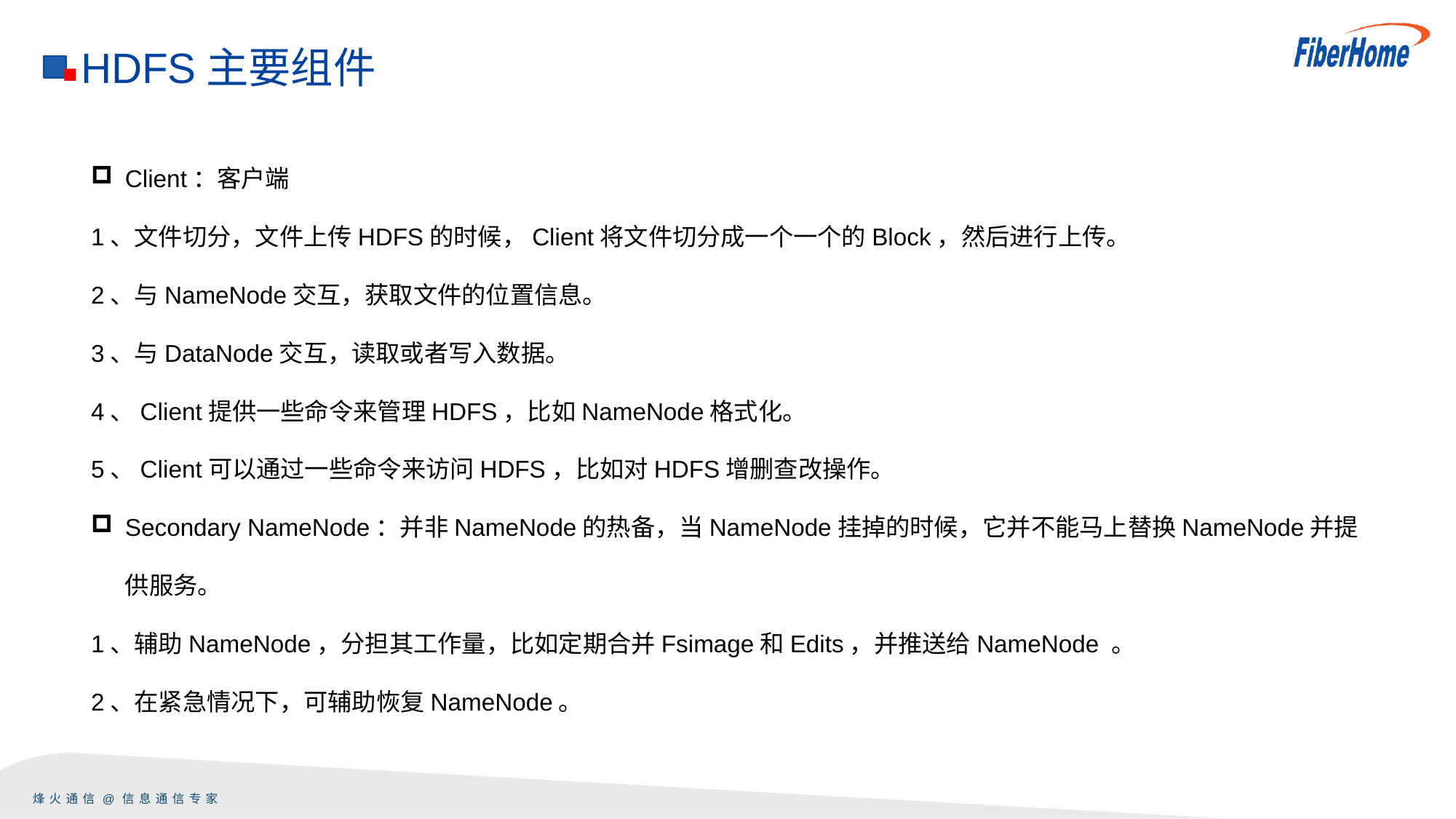

HDFS主要组件
Client：客户端
1、文件切分，文件上传HDFS的时候，Client将文件切分成一个一个的Block，然后进行上传。
2、与NameNode交互，获取文件的位置信息。
3、与DataNode交互，读取或者写入数据。
4、Client提供一些命令来管理HDFS，比如NameNode格式化。
5、Client可以通过一些命令来访问HDFS，比如对HDFS增删查改操作。
Secondary NameNode：并非NameNode的热备，当NameNode挂掉的时候，它并不能马上替换NameNode并提供服务。
1、辅助NameNode，分担其工作量，比如定期合并Fsimage和Edits，并推送给NameNode 。
2、在紧急情况下，可辅助恢复NameNode。